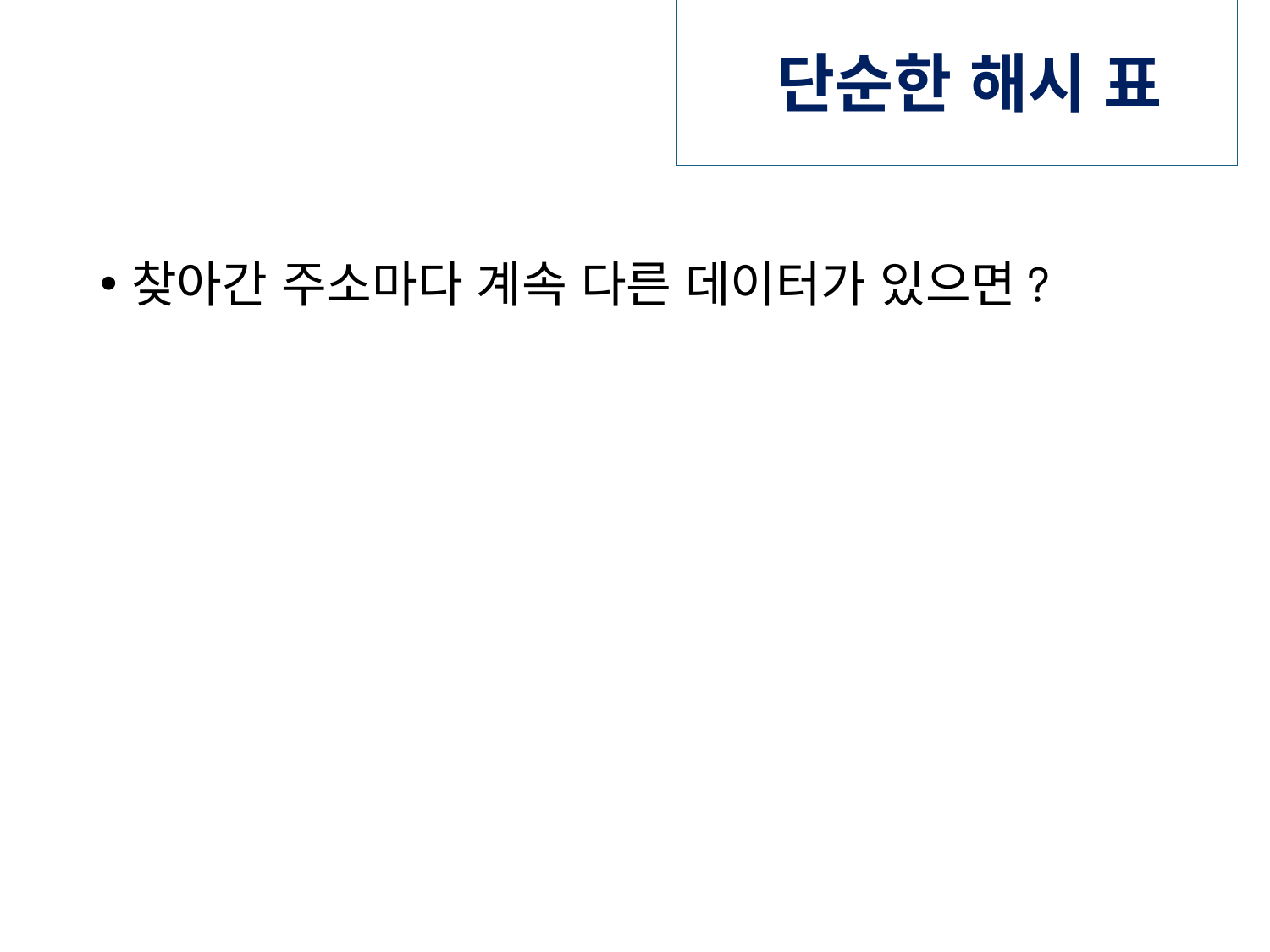

# 단순한 해시 표
찾아간 주소마다 계속 다른 데이터가 있으면?